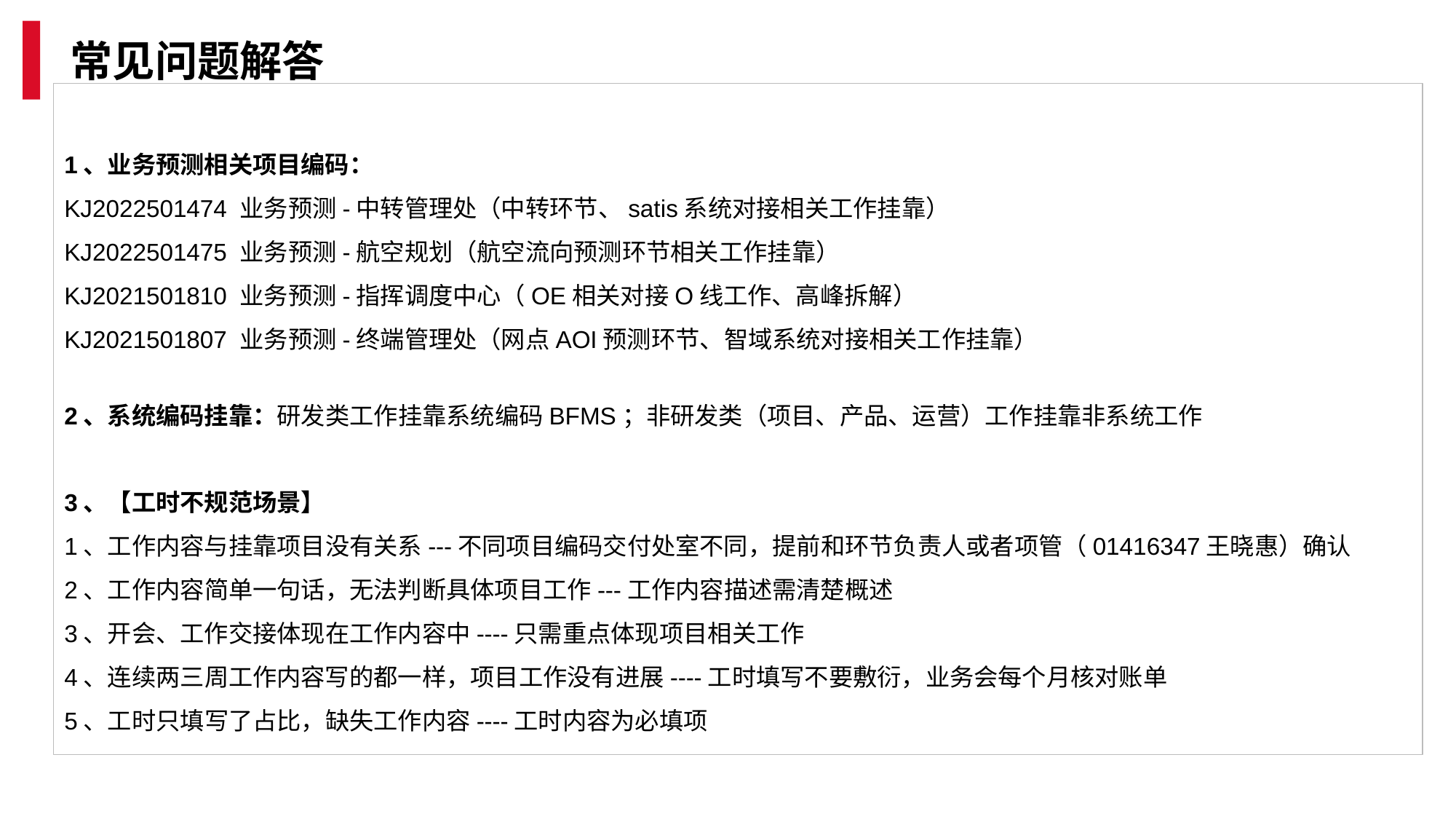

常见问题解答
1、业务预测相关项目编码：
KJ2022501474 业务预测-中转管理处（中转环节、satis系统对接相关工作挂靠）
KJ2022501475 业务预测-航空规划（航空流向预测环节相关工作挂靠）
KJ2021501810 业务预测-指挥调度中心（OE相关对接O线工作、高峰拆解）
KJ2021501807 业务预测-终端管理处（网点AOI预测环节、智域系统对接相关工作挂靠）

2、系统编码挂靠：研发类工作挂靠系统编码BFMS；非研发类（项目、产品、运营）工作挂靠非系统工作

3、【工时不规范场景】
1、工作内容与挂靠项目没有关系---不同项目编码交付处室不同，提前和环节负责人或者项管（01416347王晓惠）确认
2、工作内容简单一句话，无法判断具体项目工作---工作内容描述需清楚概述
3、开会、工作交接体现在工作内容中----只需重点体现项目相关工作
4、连续两三周工作内容写的都一样，项目工作没有进展----工时填写不要敷衍，业务会每个月核对账单
5、工时只填写了占比，缺失工作内容----工时内容为必填项